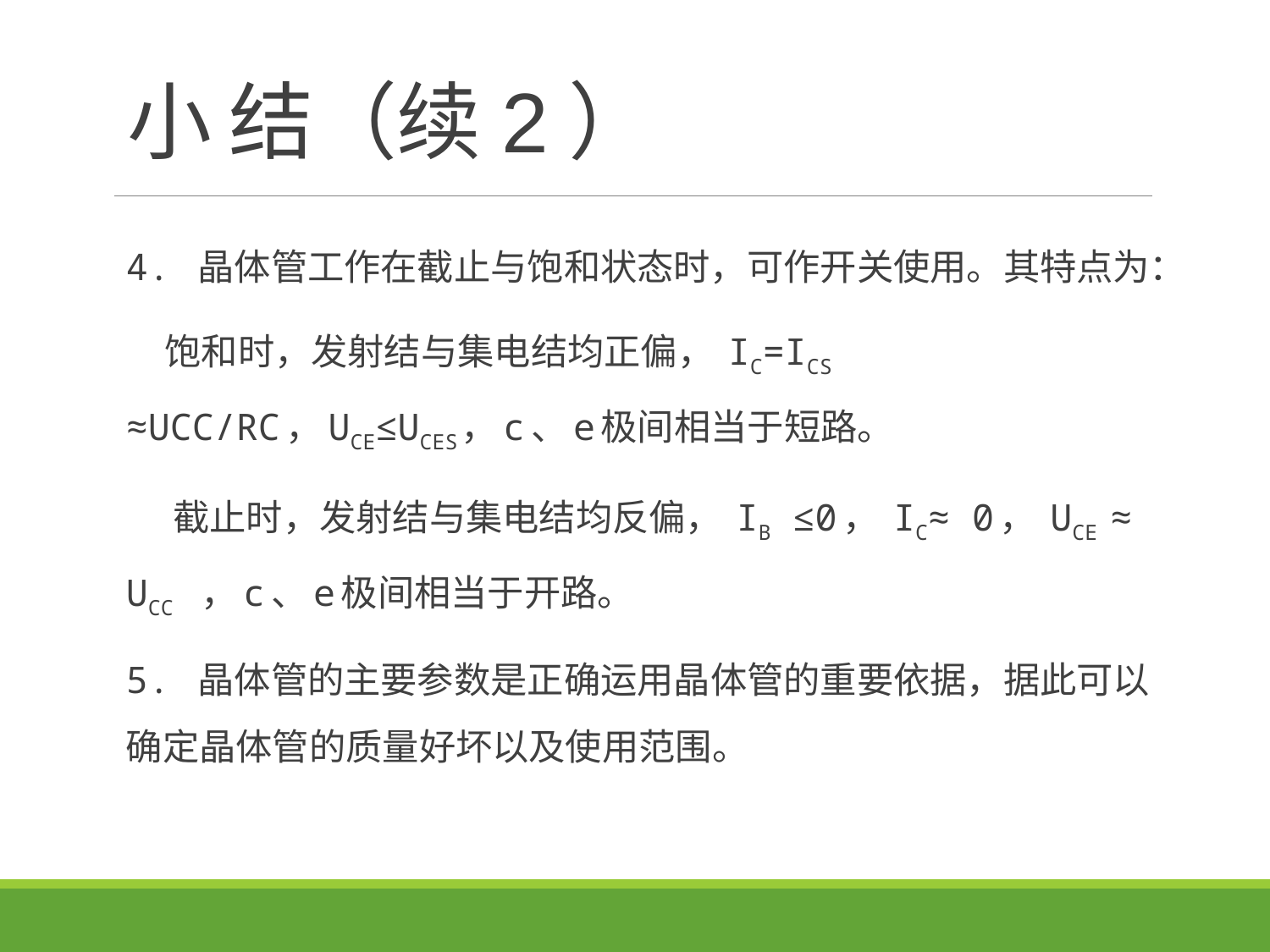

# 小 结（续2）
4. 晶体管工作在截止与饱和状态时，可作开关使用。其特点为：
    饱和时，发射结与集电结均正偏， IC=ICS ≈UCC/RC，UCE≤UCES，c、e极间相当于短路。
     截止时，发射结与集电结均反偏， IB ≤0， IC≈ 0， UCE ≈ UCC ，c、e极间相当于开路。
5. 晶体管的主要参数是正确运用晶体管的重要依据，据此可以确定晶体管的质量好坏以及使用范围。